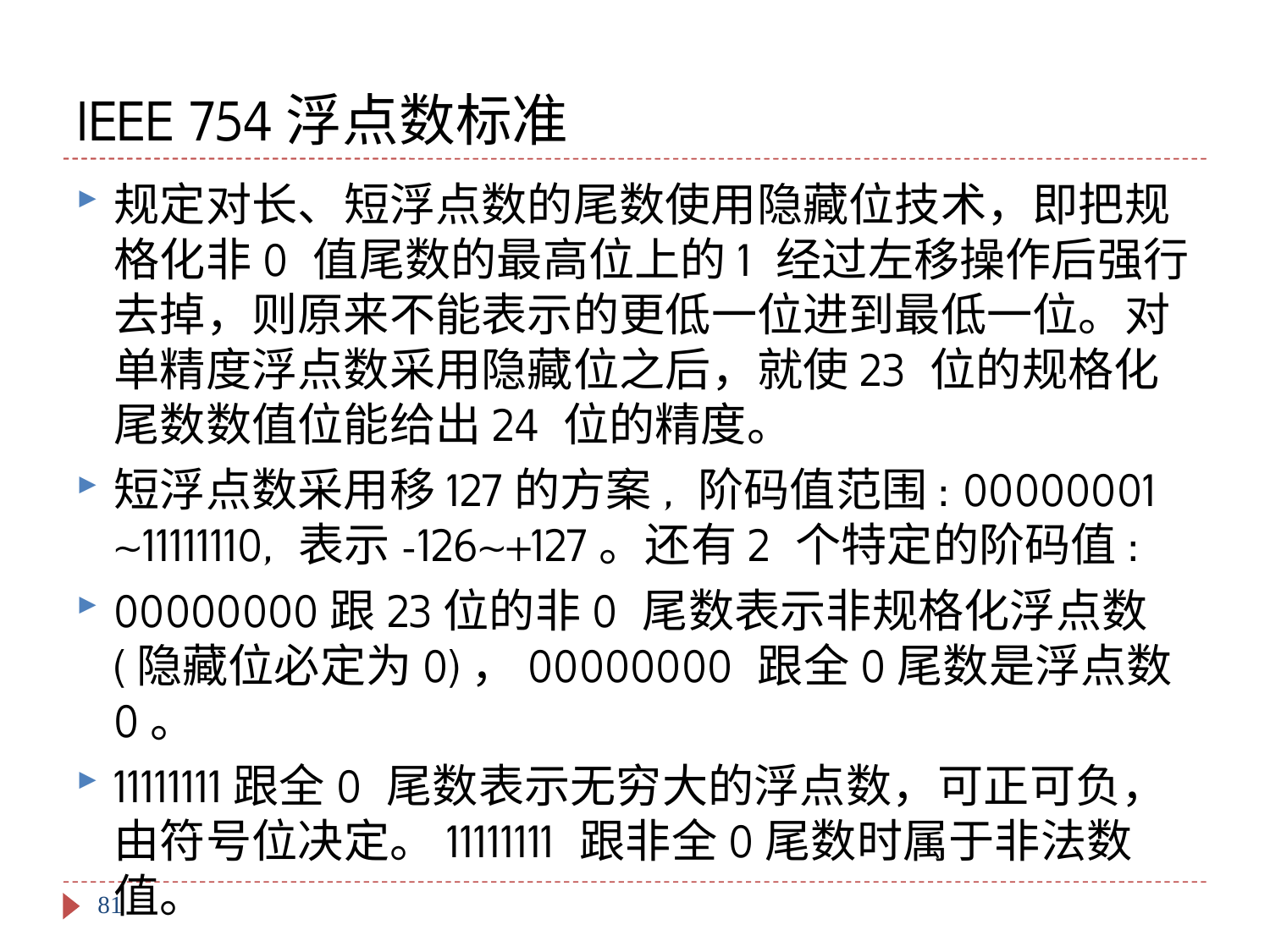

# IEEE 754浮点数标准
规定对长、短浮点数的尾数使用隐藏位技术，即把规格化非0 值尾数的最高位上的1 经过左移操作后强行去掉，则原来不能表示的更低一位进到最低一位。对单精度浮点数采用隐藏位之后，就使23 位的规格化尾数数值位能给出24 位的精度。
短浮点数采用移127的方案, 阶码值范围: 00000001 ~11111110, 表示-126~+127。还有2 个特定的阶码值:
00000000跟23位的非0 尾数表示非规格化浮点数(隐藏位必定为0)，00000000 跟全0尾数是浮点数0。
11111111跟全0 尾数表示无穷大的浮点数，可正可负，由符号位决定。11111111 跟非全0尾数时属于非法数值。

81